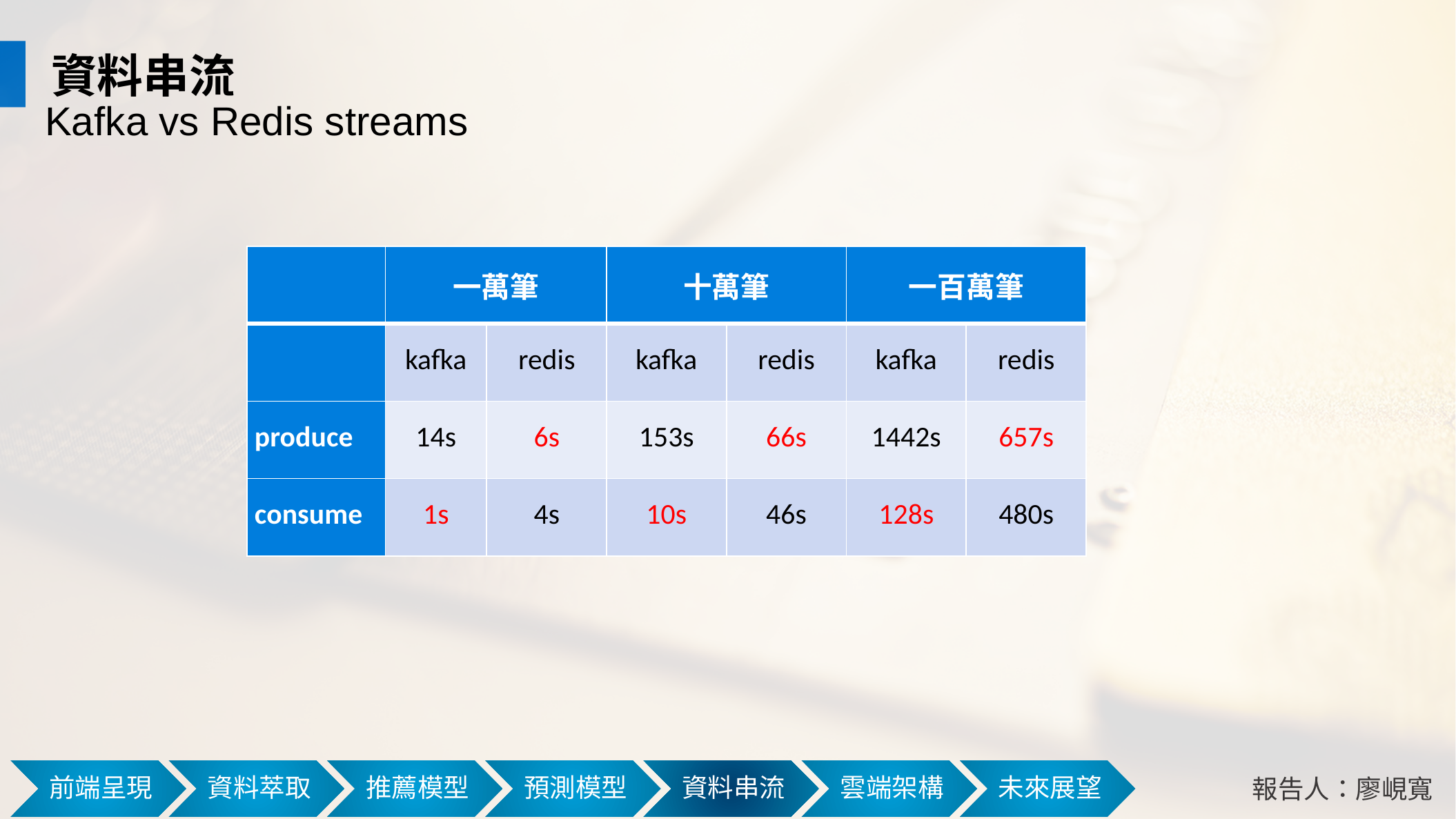

資料串流
Kafka vs Redis streams
|  | 一萬筆 |  | 十萬筆 |  | 一百萬筆 |  |
| --- | --- | --- | --- | --- | --- | --- |
|  | kafka | redis | kafka | redis | kafka | redis |
| produce | 14s | 6s | 153s | 66s | 1442s | 657s |
| consume | 1s | 4s | 10s | 46s | 128s | 480s |
前端呈現
資料萃取
推薦模型
預測模型
資料串流
雲端架構
未來展望
報告人：廖峴寬